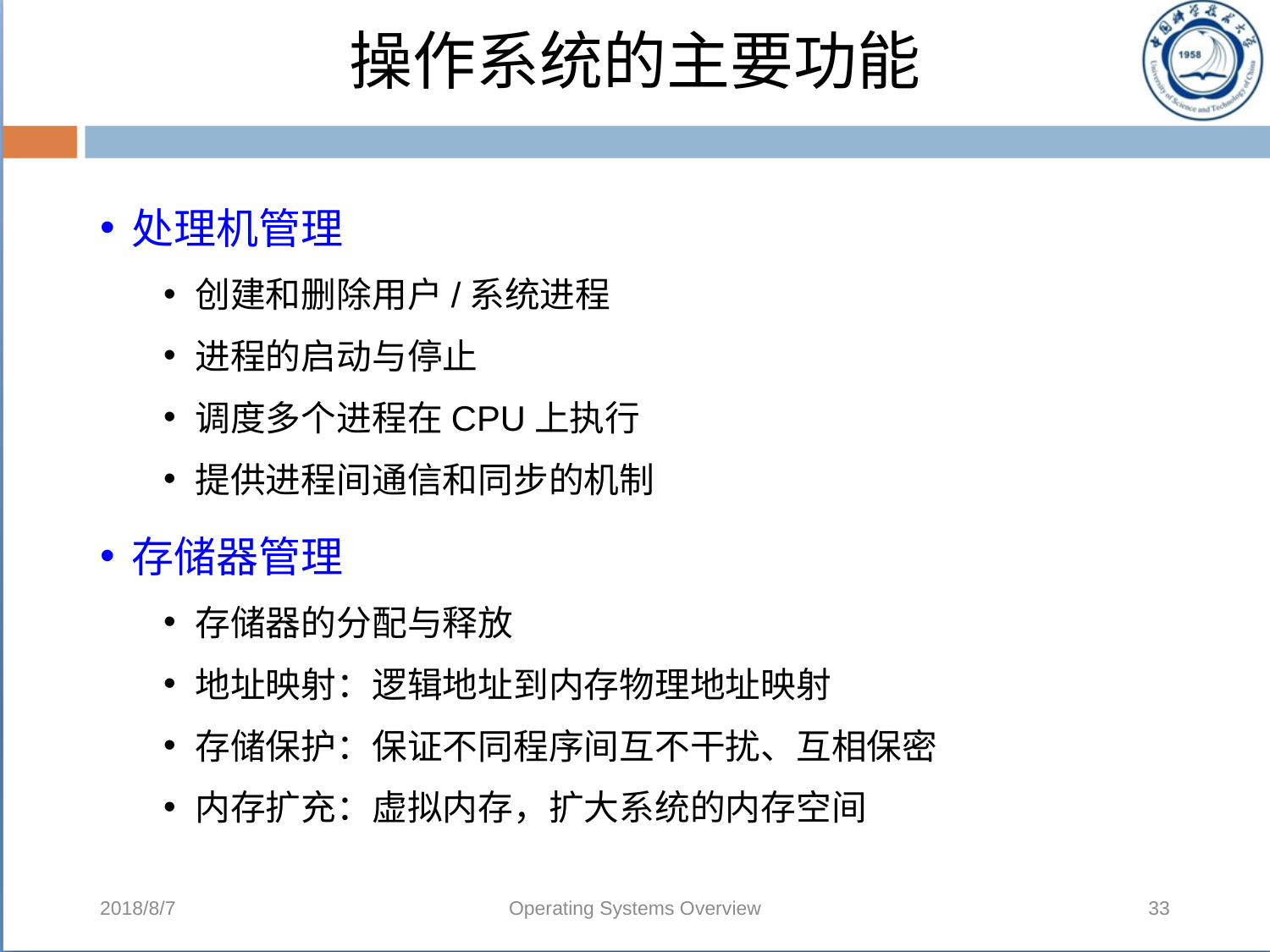

# 操作系统的主要功能
处理机管理
创建和删除用户/系统进程
进程的启动与停止
调度多个进程在CPU上执行
提供进程间通信和同步的机制
存储器管理
存储器的分配与释放
地址映射：逻辑地址到内存物理地址映射
存储保护：保证不同程序间互不干扰、互相保密
内存扩充：虚拟内存，扩大系统的内存空间
2018/8/7
Operating Systems Overview
33